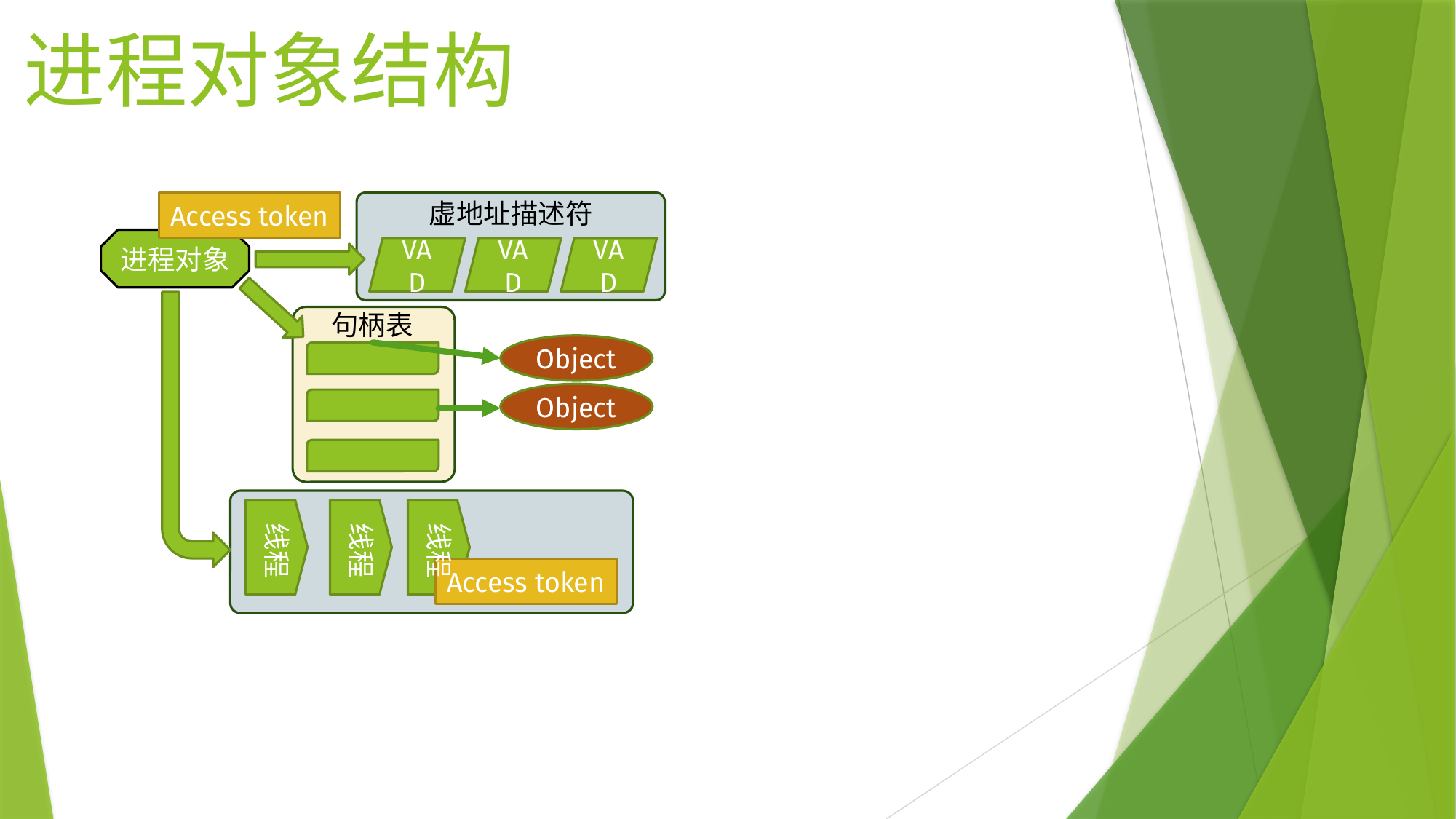

# 进程对象结构
虚地址描述符
Access token

进程对象
VAD
VAD
VAD

句柄表

Object

Object

线程
线程
线程

Access token